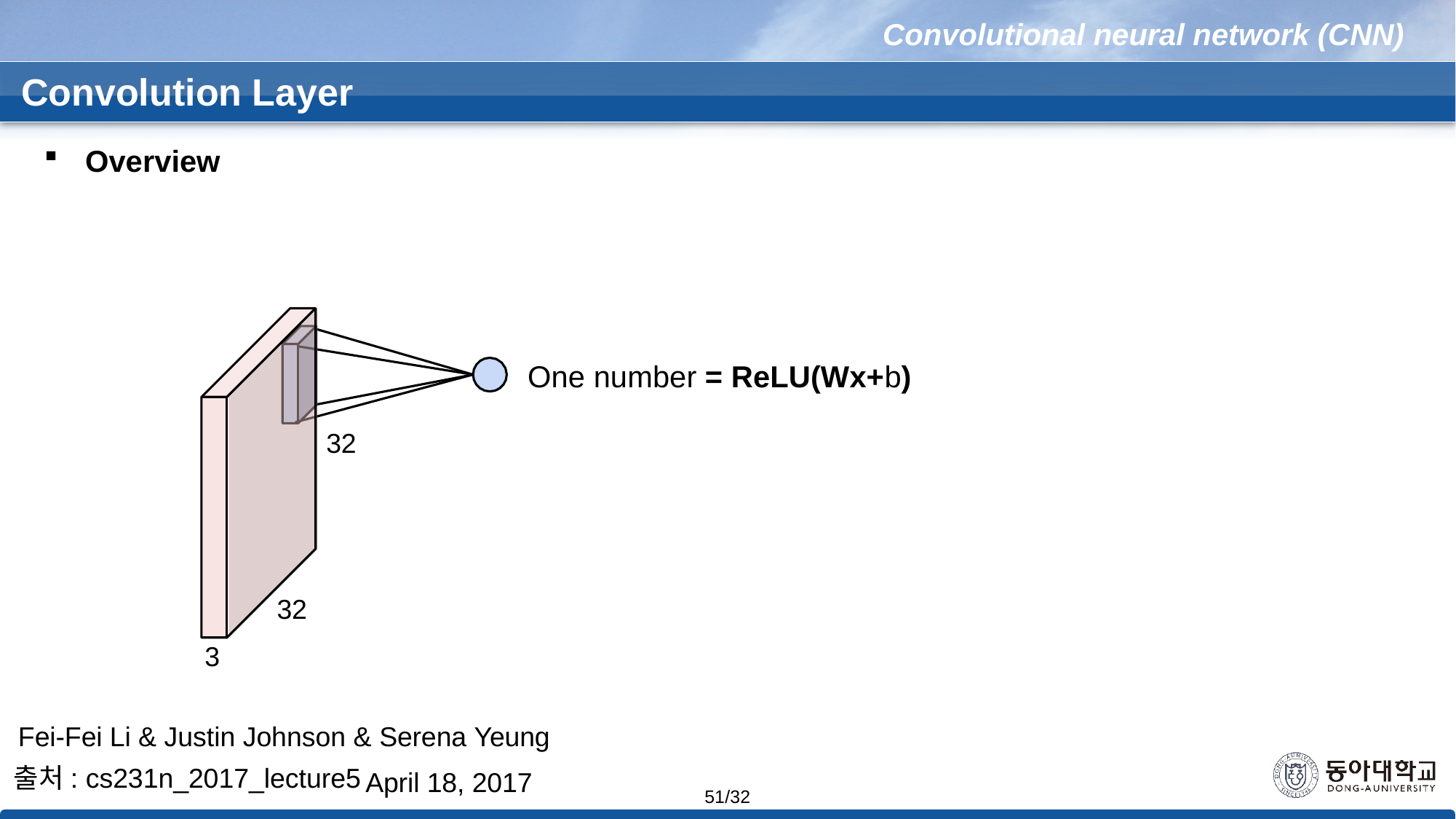

Convolutional neural network (CNN)
 Convolution Layer
Overview

One number = ReLU(Wx+b)
32
32
3
Fei-Fei Li & Justin Johnson & Serena Yeung
출처: cs231n_2017_lecture5
April 18, 2017